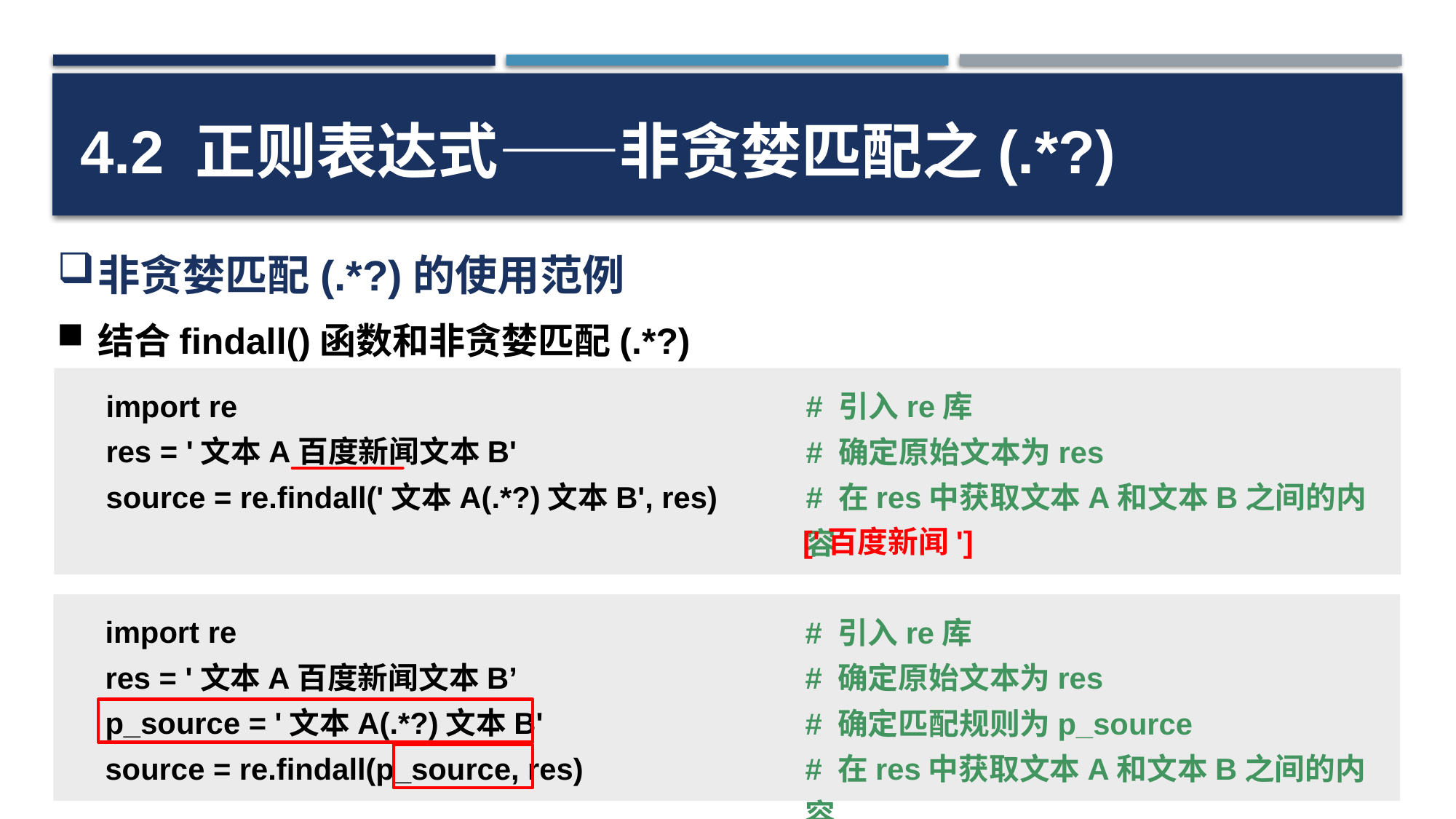

4.2 正则表达式——非贪婪匹配之(.*?)
非贪婪匹配(.*?)的使用范例
结合findall()函数和非贪婪匹配(.*?)

import re
res = '文本A百度新闻文本B'
source = re.findall('文本A(.*?)文本B', res)
# 引入re库
# 确定原始文本为res
# 在res中获取文本A和文本B之间的内容
['百度新闻']

import re
res = '文本A百度新闻文本B’
p_source = '文本A(.*?)文本B'
source = re.findall(p_source, res)
# 引入re库
# 确定原始文本为res
# 确定匹配规则为p_source
# 在res中获取文本A和文本B之间的内容

38